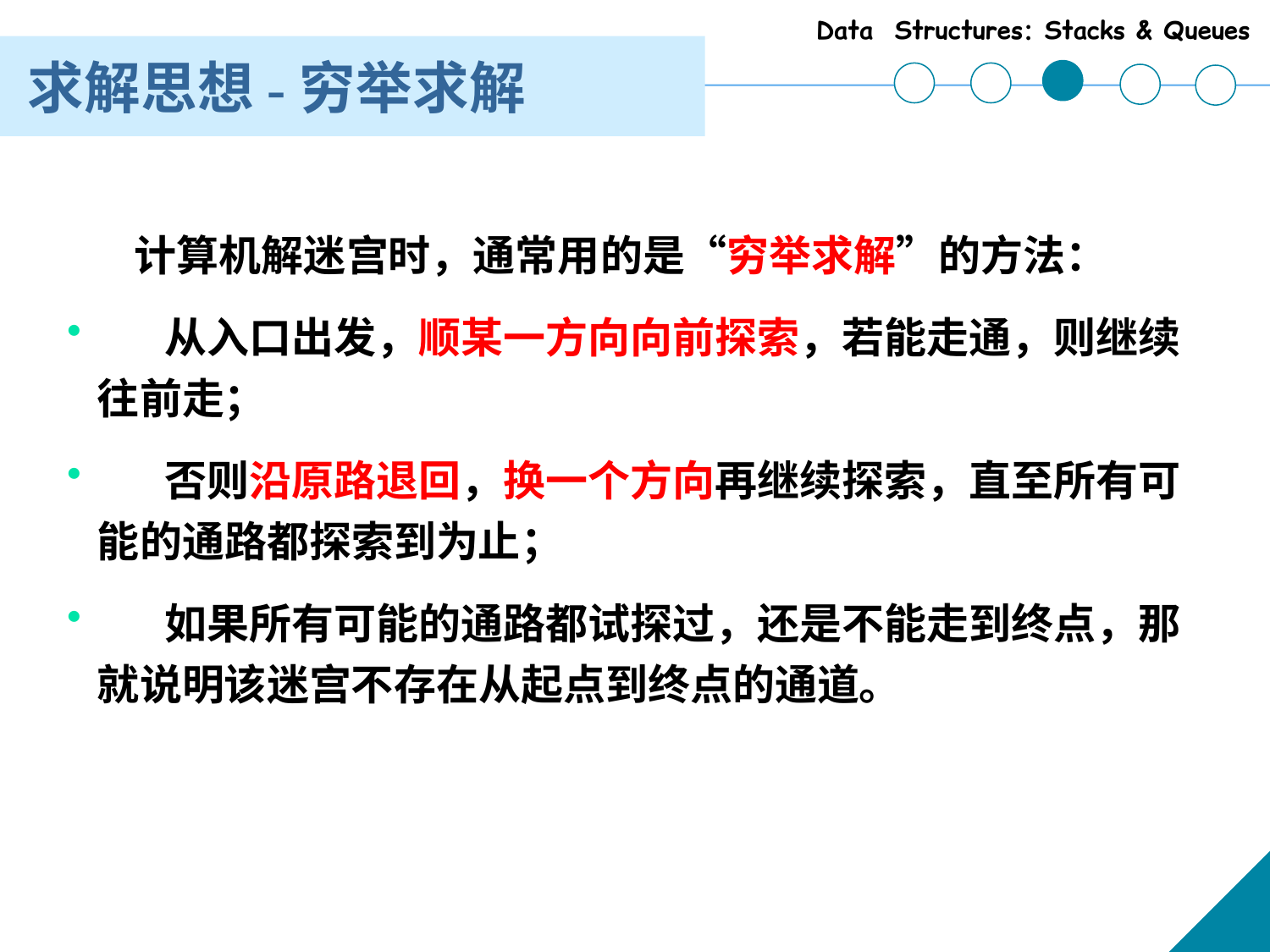

# 求解思想-穷举求解

      计算机解迷宫时，通常用的是“穷举求解”的方法：
      从入口出发，顺某一方向向前探索，若能走通，则继续往前走；
      否则沿原路退回，换一个方向再继续探索，直至所有可能的通路都探索到为止；
      如果所有可能的通路都试探过，还是不能走到终点，那就说明该迷宫不存在从起点到终点的通道。